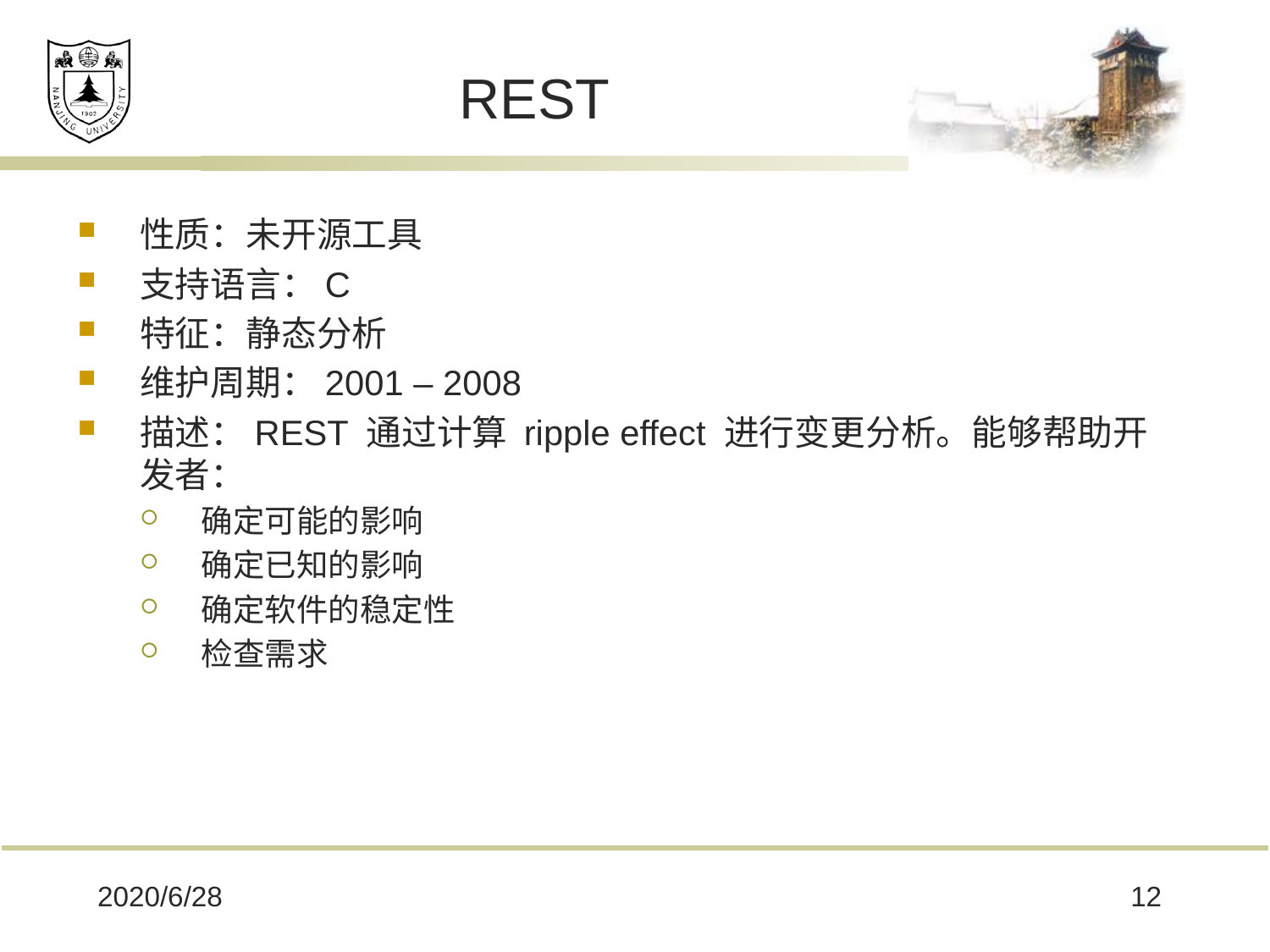

# REST
性质：未开源工具
支持语言：C
特征：静态分析
维护周期：2001 – 2008
描述：REST 通过计算 ripple effect 进行变更分析。能够帮助开发者：
确定可能的影响
确定已知的影响
确定软件的稳定性
检查需求

2020/6/28
12